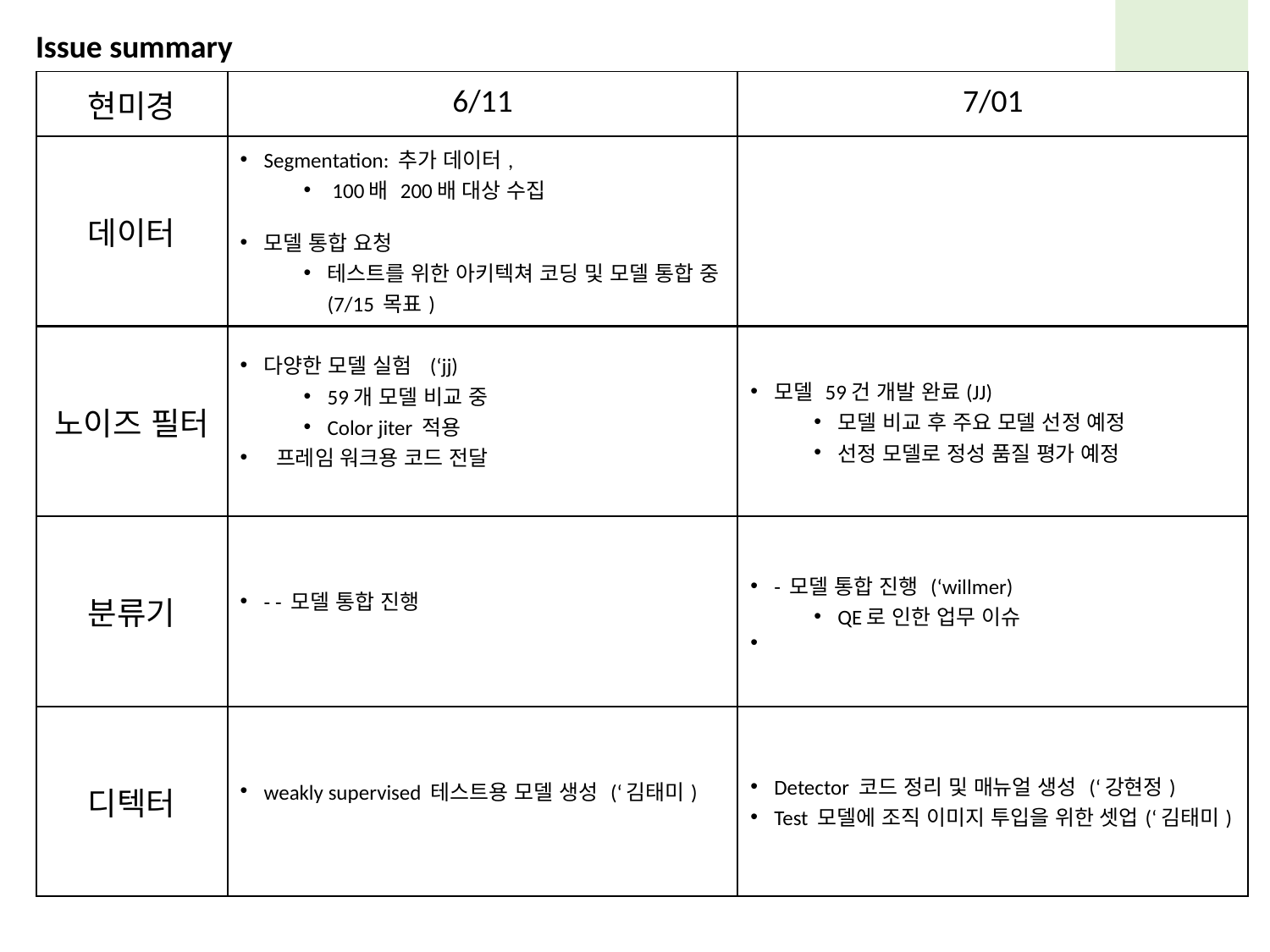

Issue summary
| 현미경 | 6/11 | 7/01 |
| --- | --- | --- |
| 데이터 | Segmentation: 추가 데이터, 100배 200배 대상 수집 모델 통합 요청 테스트를 위한 아키텍쳐 코딩 및 모델 통합 중 (7/15 목표) |  |
|  |  |  |
| 노이즈 필터 | 다양한 모델 실험 (‘jj) 59개 모델 비교 중 Color jiter 적용 프레임 워크용 코드 전달 | 모델 59건 개발 완료(JJ) 모델 비교 후 주요 모델 선정 예정 선정 모델로 정성 품질 평가 예정 |
| --- | --- | --- |
| 분류기 | - - 모델 통합 진행 | - 모델 통합 진행 (‘willmer) QE로 인한 업무 이슈 |
| 디텍터 | weakly supervised 테스트용 모델 생성 (‘김태미) | Detector 코드 정리 및 매뉴얼 생성 (‘강현정) Test 모델에 조직 이미지 투입을 위한 셋업(‘김태미) |